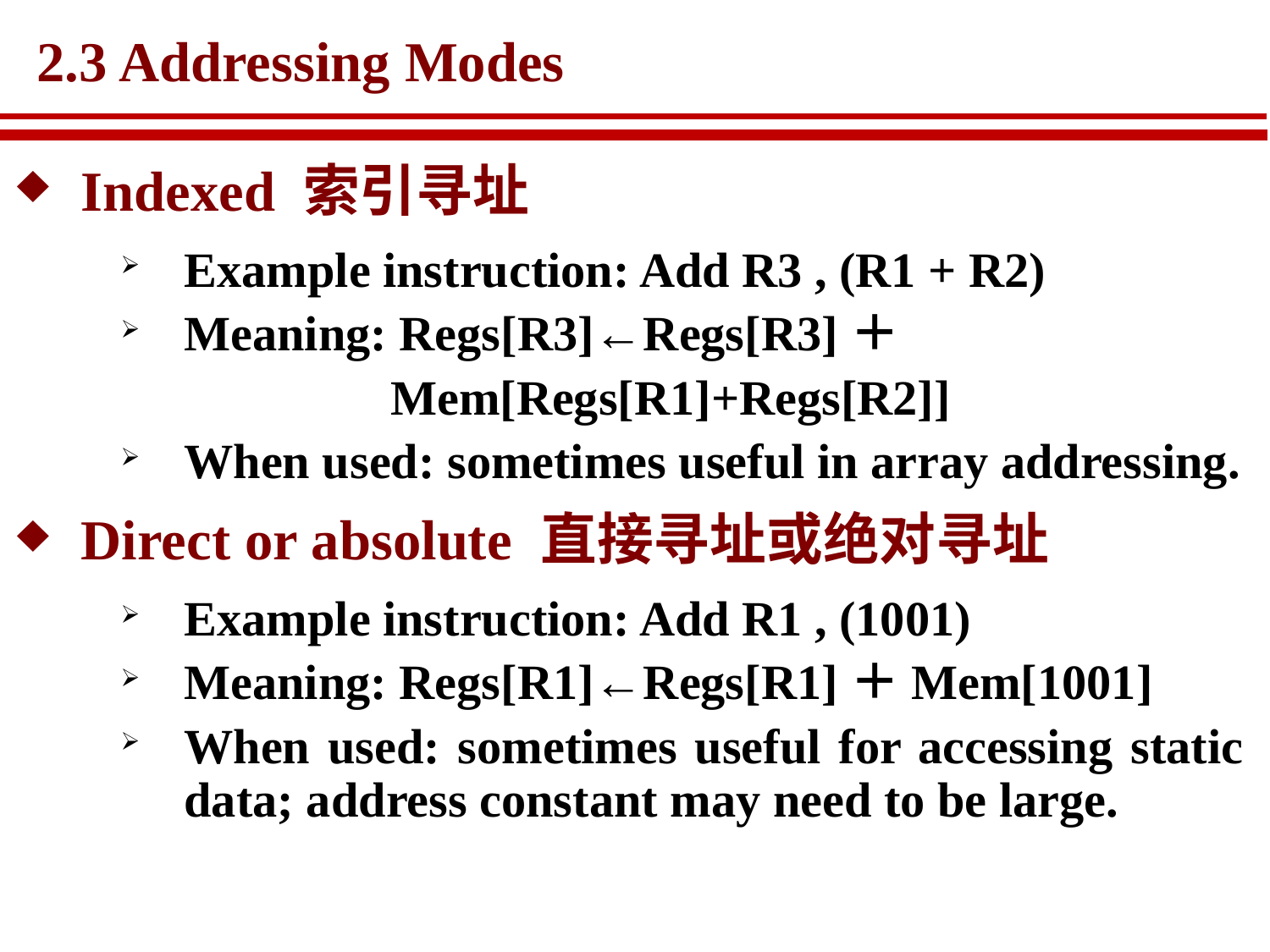

# 2.3 Addressing Modes
Indexed 索引寻址
Example instruction: Add R3 , (R1 + R2)
Meaning: Regs[R3]←Regs[R3]＋
                      Mem[Regs[R1]+Regs[R2]]
When used: sometimes useful in array addressing.
Direct or absolute 直接寻址或绝对寻址
Example instruction: Add R1 , (1001)
Meaning: Regs[R1]←Regs[R1]＋Mem[1001]
When used: sometimes useful for accessing static data; address constant may need to be large.